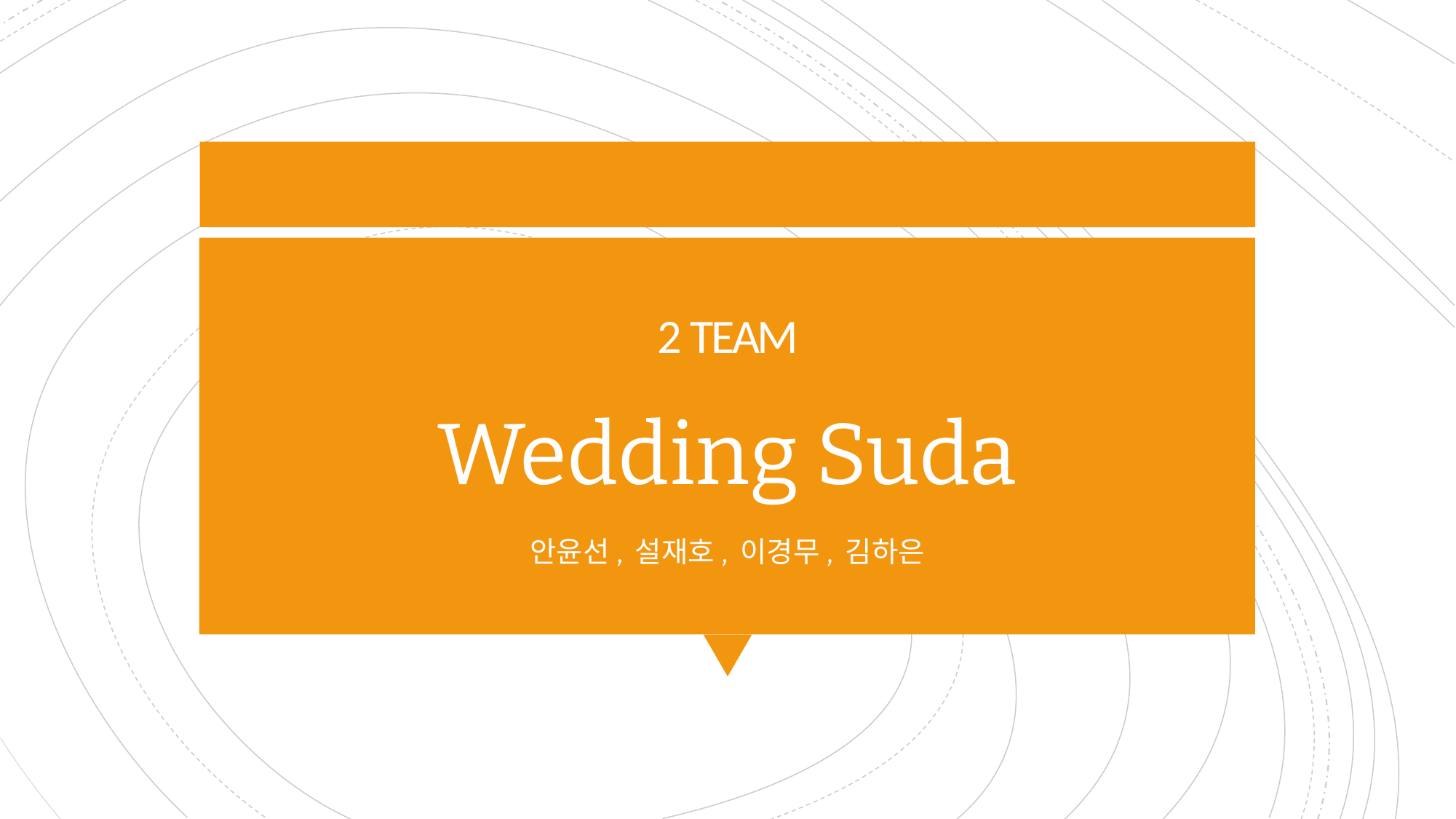

# 2 TEAM
Wedding Suda
안윤선, 설재호, 이경무, 김하은